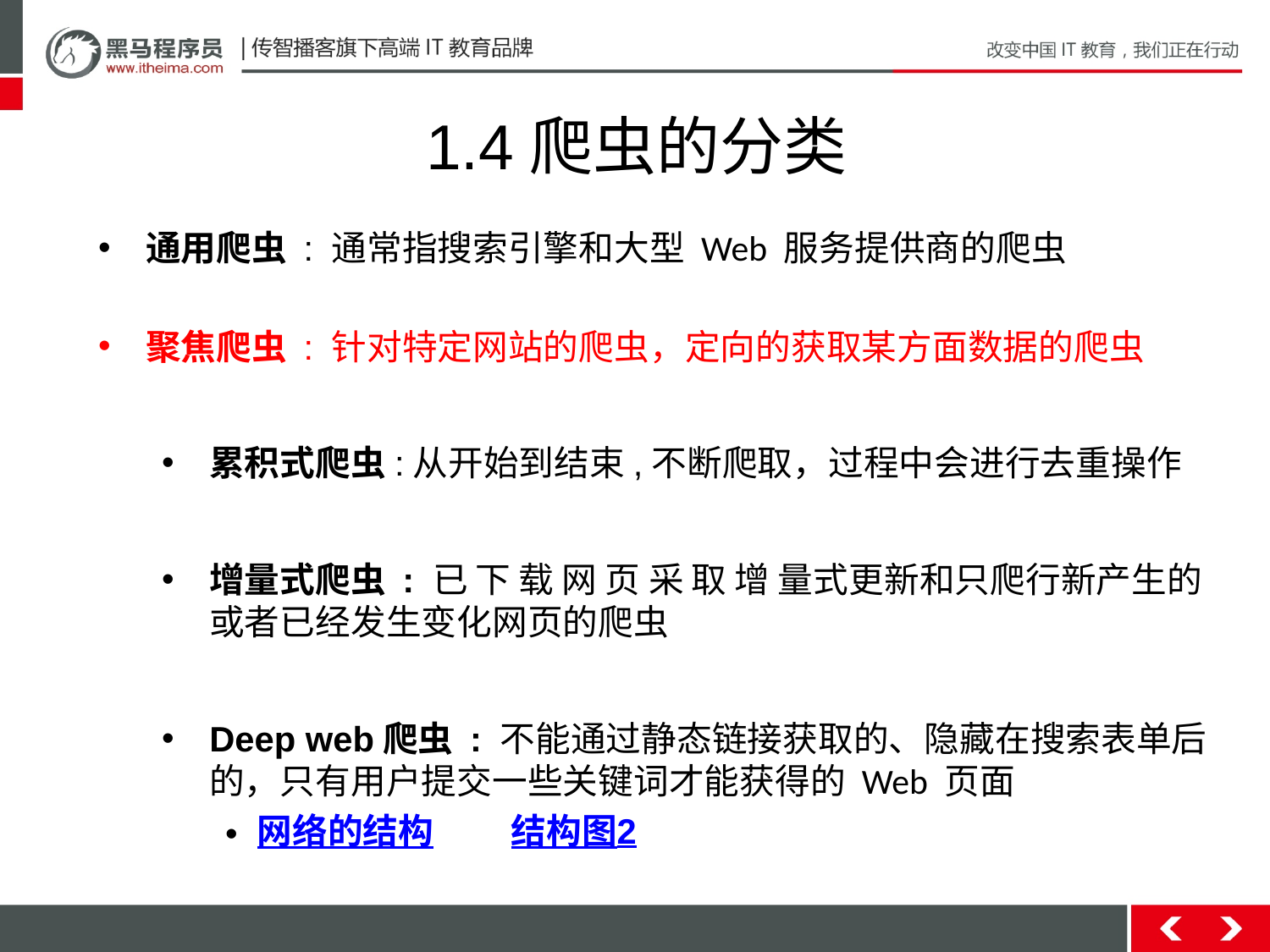

# 1.4爬虫的分类
通用爬虫 : 通常指搜索引擎和大型 Web 服务提供商的爬虫

聚焦爬虫 : 针对特定网站的爬虫，定向的获取某方面数据的爬虫

累积式爬虫:从开始到结束,不断爬取，过程中会进行去重操作

增量式爬虫 : 已 下 载 网 页 采 取 增 量式更新和只爬行新产生的或者已经发生变化网页的爬虫

Deep web爬虫 : 不能通过静态链接获取的、隐藏在搜索表单后的，只有用户提交一些关键词才能获得的 Web 页面
网络的结构	结构图2